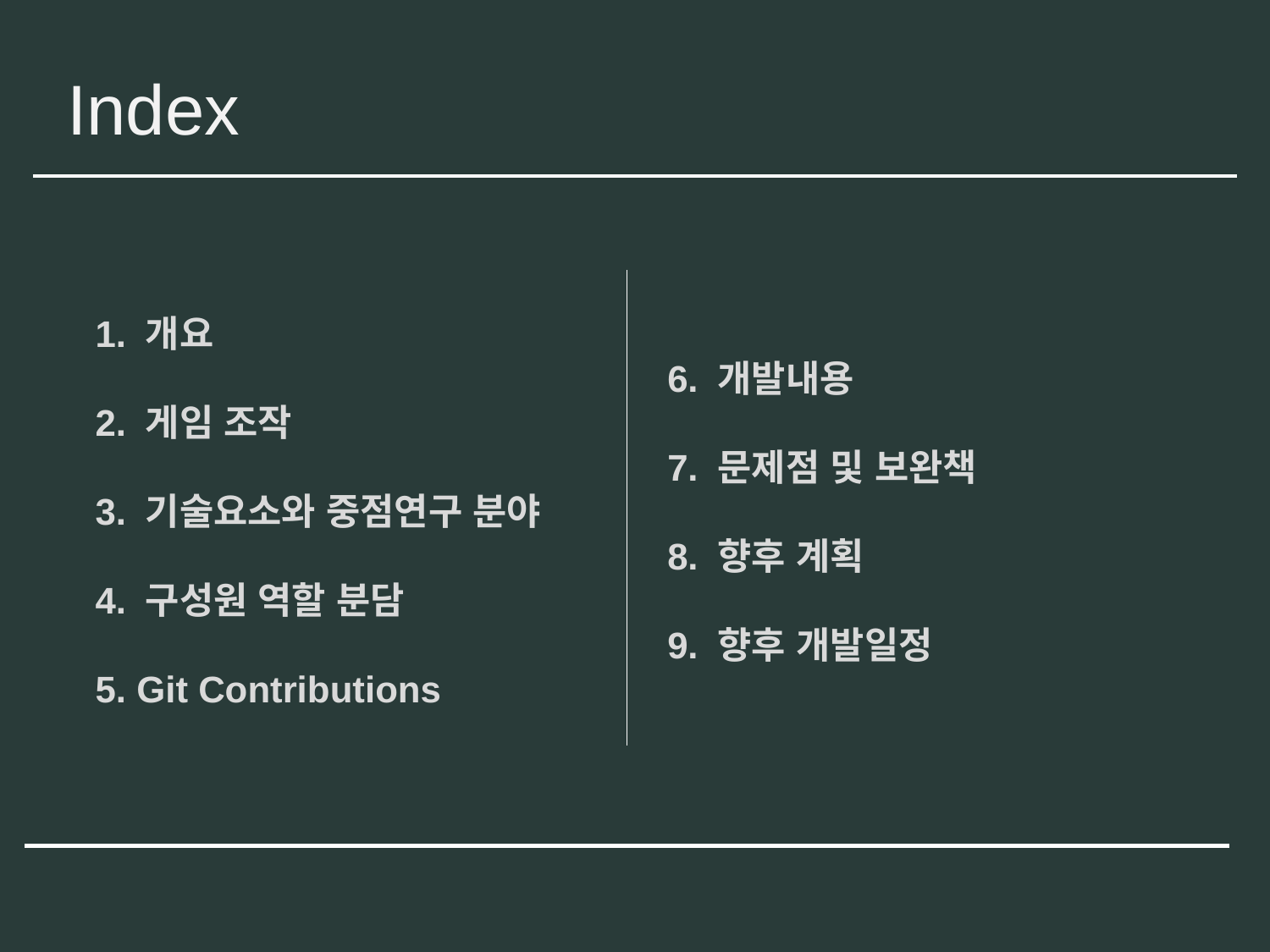

Index
1. 개요
2. 게임 조작
3. 기술요소와 중점연구 분야
4. 구성원 역할 분담
5. Git Contributions
6. 개발내용
7. 문제점 및 보완책
8. 향후 계획
9. 향후 개발일정